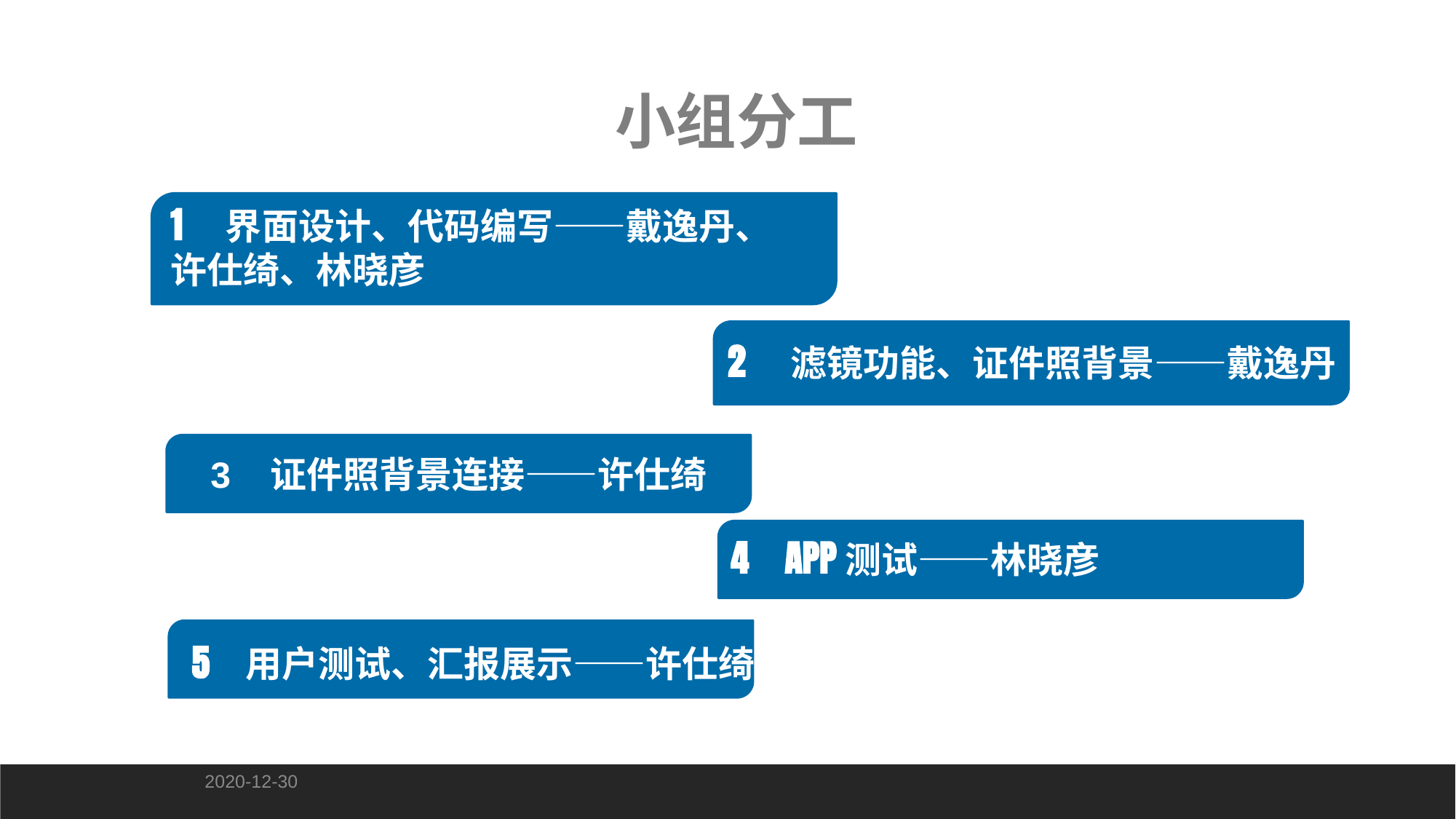

小组分工
能反映出你的方法的最佳引文：“这

1    界面设计、代码编写——戴逸丹、许仕绮、林晓彦

2    滤镜功能、证件照背景——戴逸丹
3   证件照背景连接——许仕绮

4    APP测试——林晓彦

5   用户测试、汇报展示——许仕绮
2020-12-30